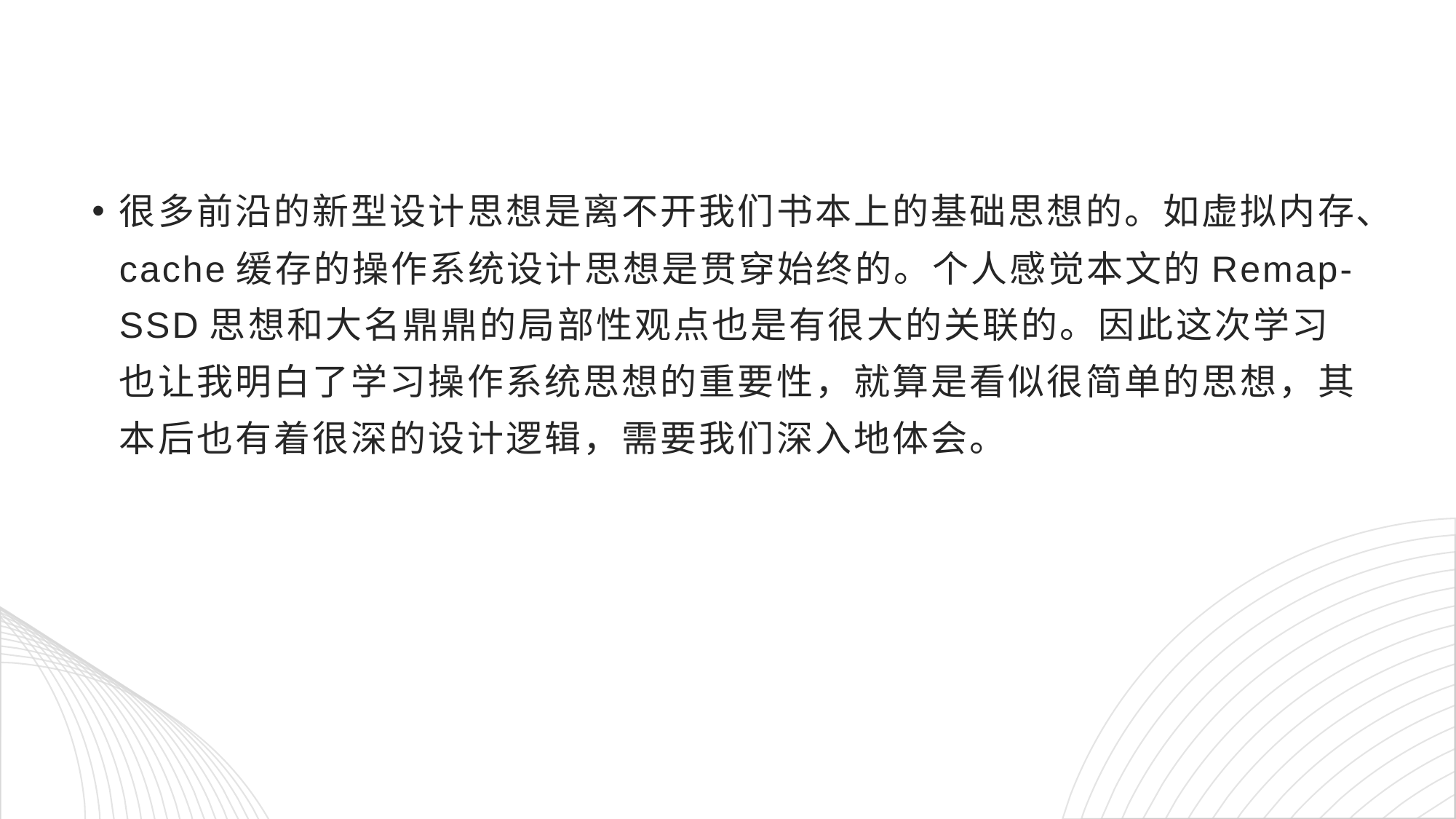

很多前沿的新型设计思想是离不开我们书本上的基础思想的。如虚拟内存、cache缓存的操作系统设计思想是贯穿始终的。个人感觉本文的Remap-SSD思想和大名鼎鼎的局部性观点也是有很大的关联的。因此这次学习也让我明白了学习操作系统思想的重要性，就算是看似很简单的思想，其本后也有着很深的设计逻辑，需要我们深入地体会。